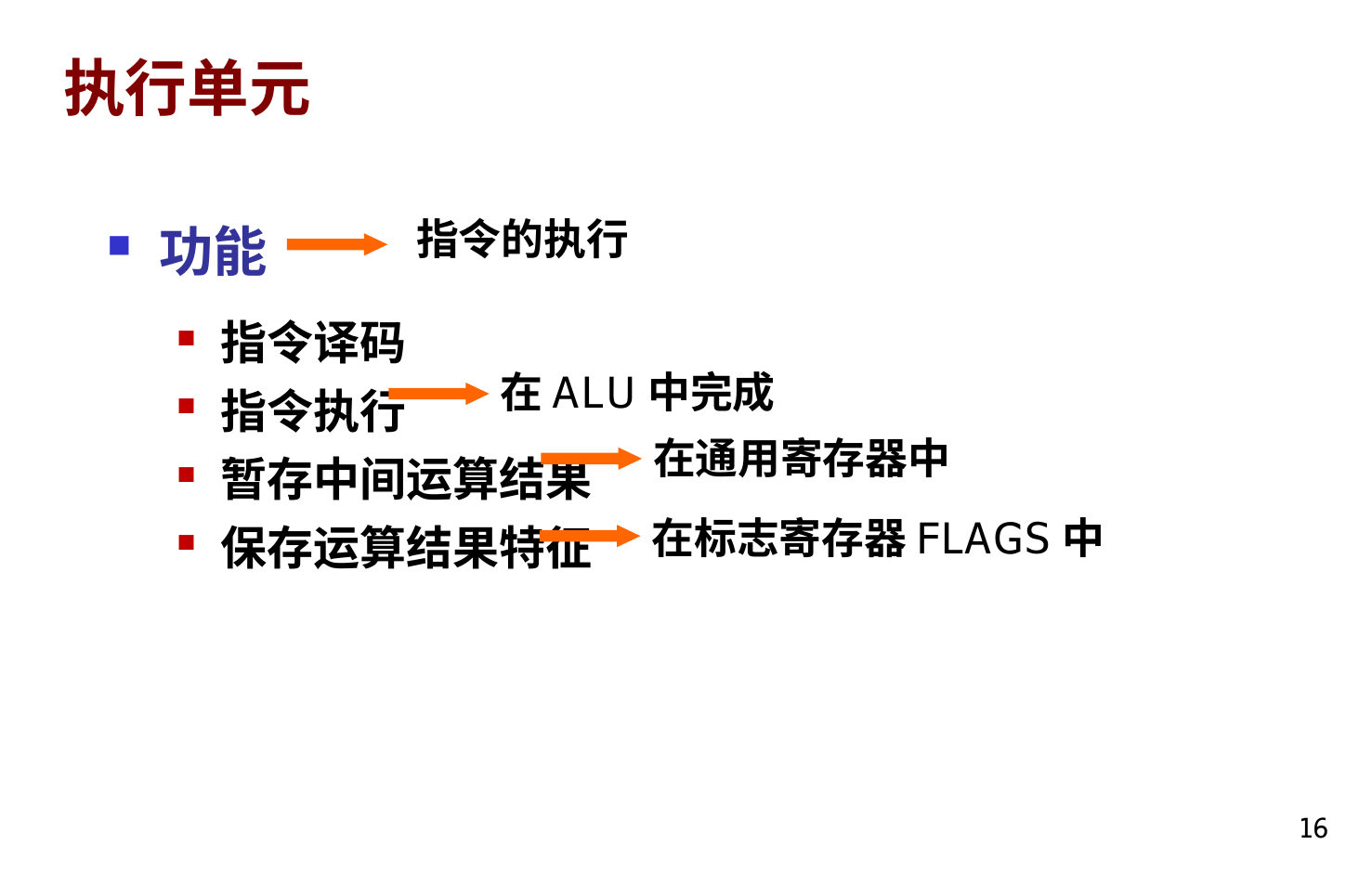

# 执行单元
功能
指令译码
指令执行
暂存中间运算结果
保存运算结果特征
指令的执行

在ALU中完成

在通用寄存器中

在标志寄存器FLAGS中

16